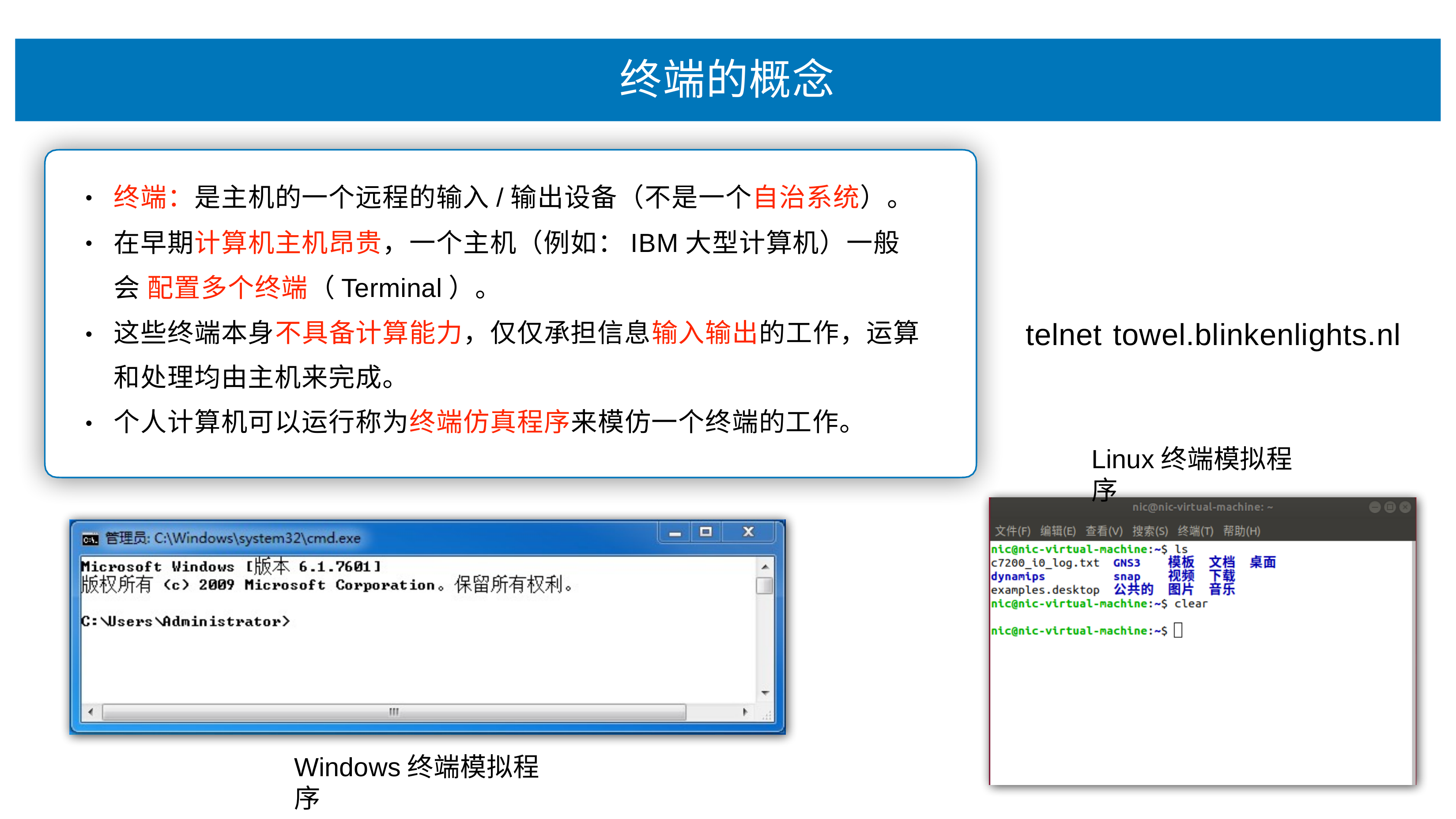

# 终端的概念

终端：是主机的⼀个远程的输⼊/输出设备（不是⼀个⾃治系统）。 在早期计算机主机昂贵，⼀个主机（例如：IBM⼤型计算机）⼀般会 配置多个终端（Terminal）。
这些终端本身不具备计算能⼒，仅仅承担信息输⼊输出的⼯作，运算 和处理均由主机来完成。
个⼈计算机可以运⾏称为终端仿真程序来模仿⼀个终端的⼯作。
•
•
telnet towel.blinkenlights.nl
•
•
Linux终端模拟程序

Windows终端模拟程序